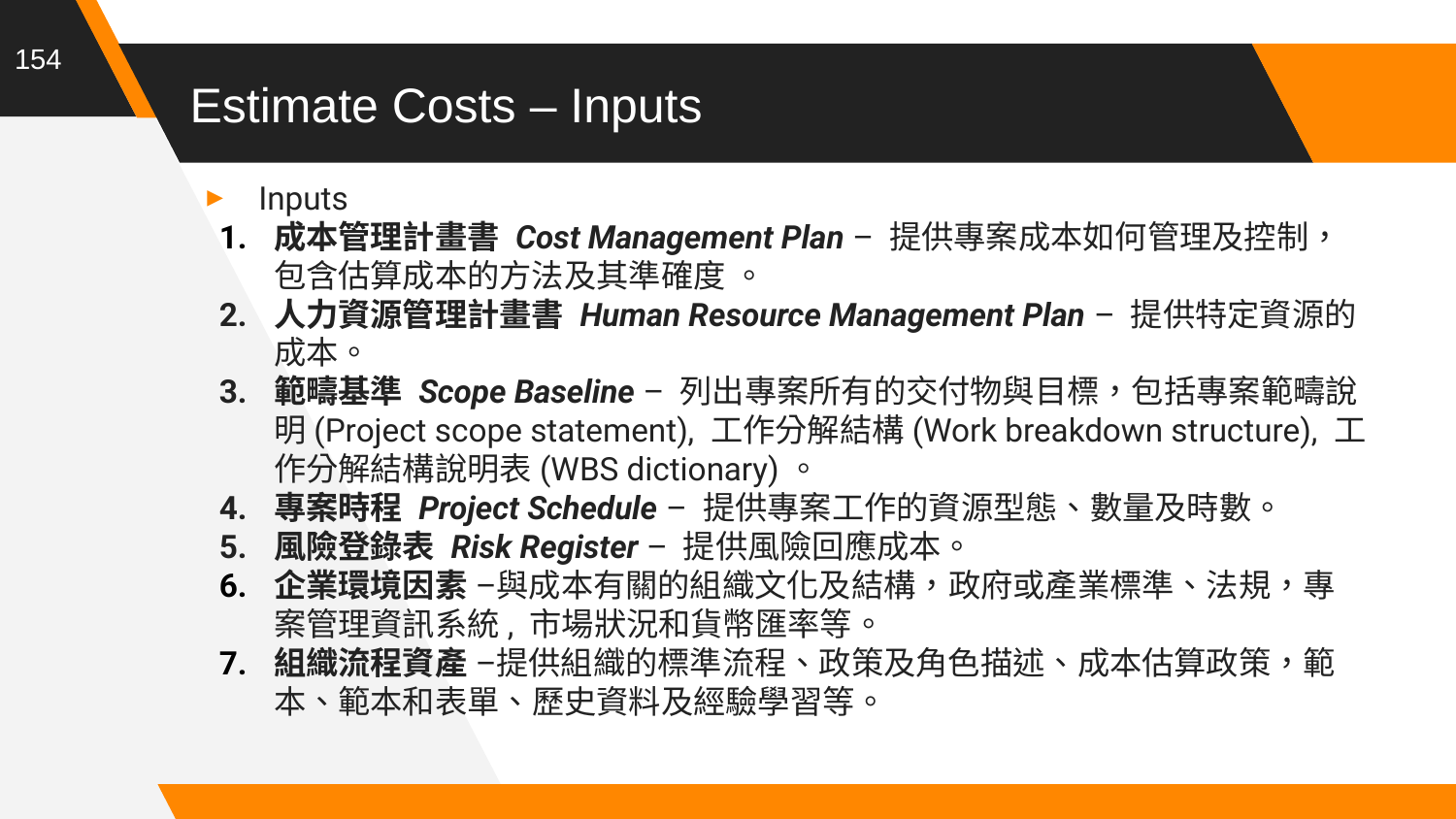

154
# Estimate Costs – Inputs
Inputs
成本管理計畫書 Cost Management Plan – 提供專案成本如何管理及控制，包含估算成本的方法及其準確度 。
人力資源管理計畫書 Human Resource Management Plan – 提供特定資源的成本。
範疇基準 Scope Baseline – 列出專案所有的交付物與目標，包括專案範疇說明(Project scope statement), 工作分解結構(Work breakdown structure), 工作分解結構說明表(WBS dictionary)。
專案時程 Project Schedule – 提供專案工作的資源型態、數量及時數。
風險登錄表 Risk Register – 提供風險回應成本。
企業環境因素 –與成本有關的組織文化及結構，政府或產業標準、法規，專案管理資訊系統, 市場狀況和貨幣匯率等。
組織流程資產 –提供組織的標準流程、政策及角色描述、成本估算政策，範本、範本和表單、歷史資料及經驗學習等。